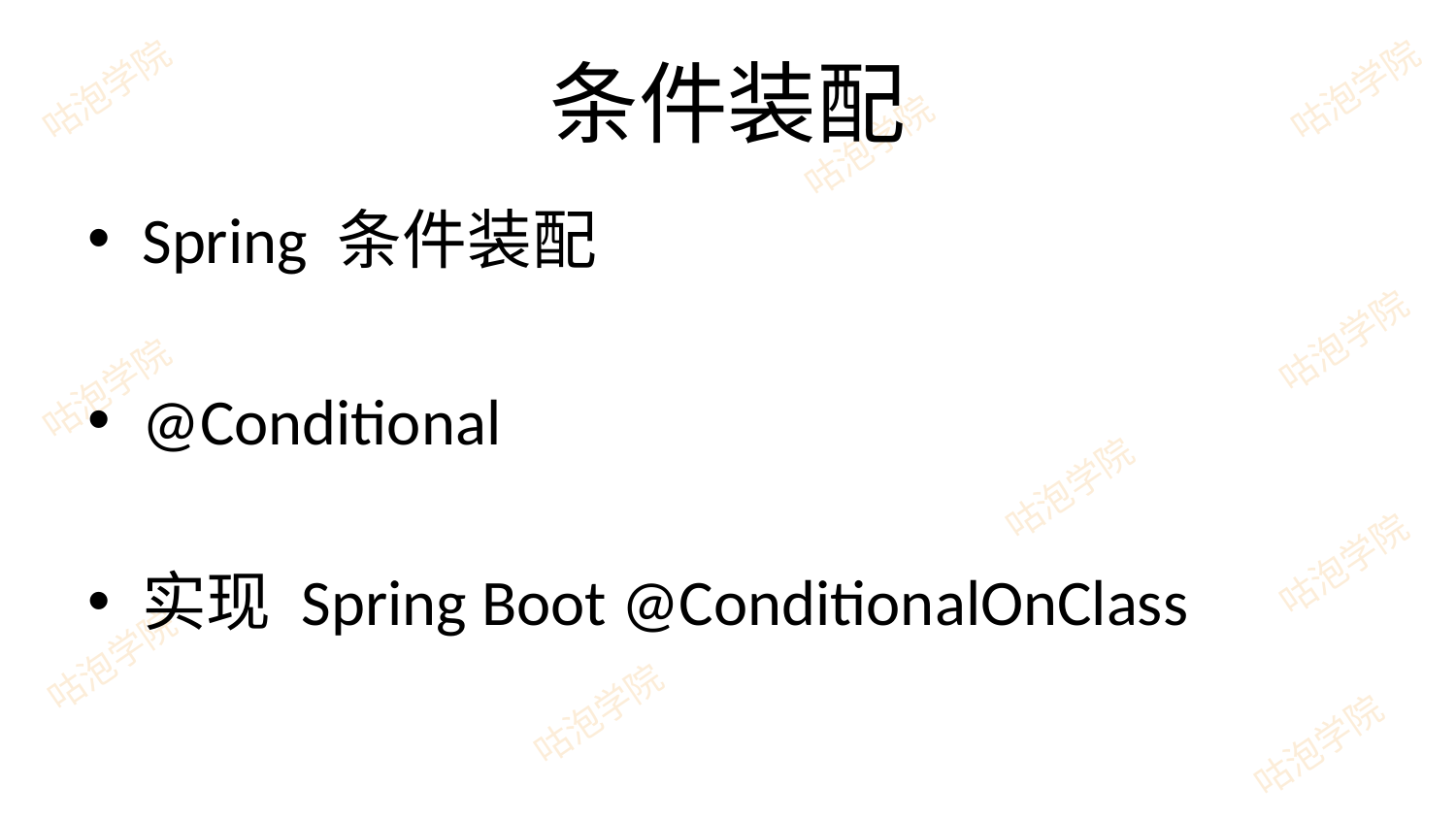

# 条件装配
Spring 条件装配

@Conditional

实现 Spring Boot @ConditionalOnClass